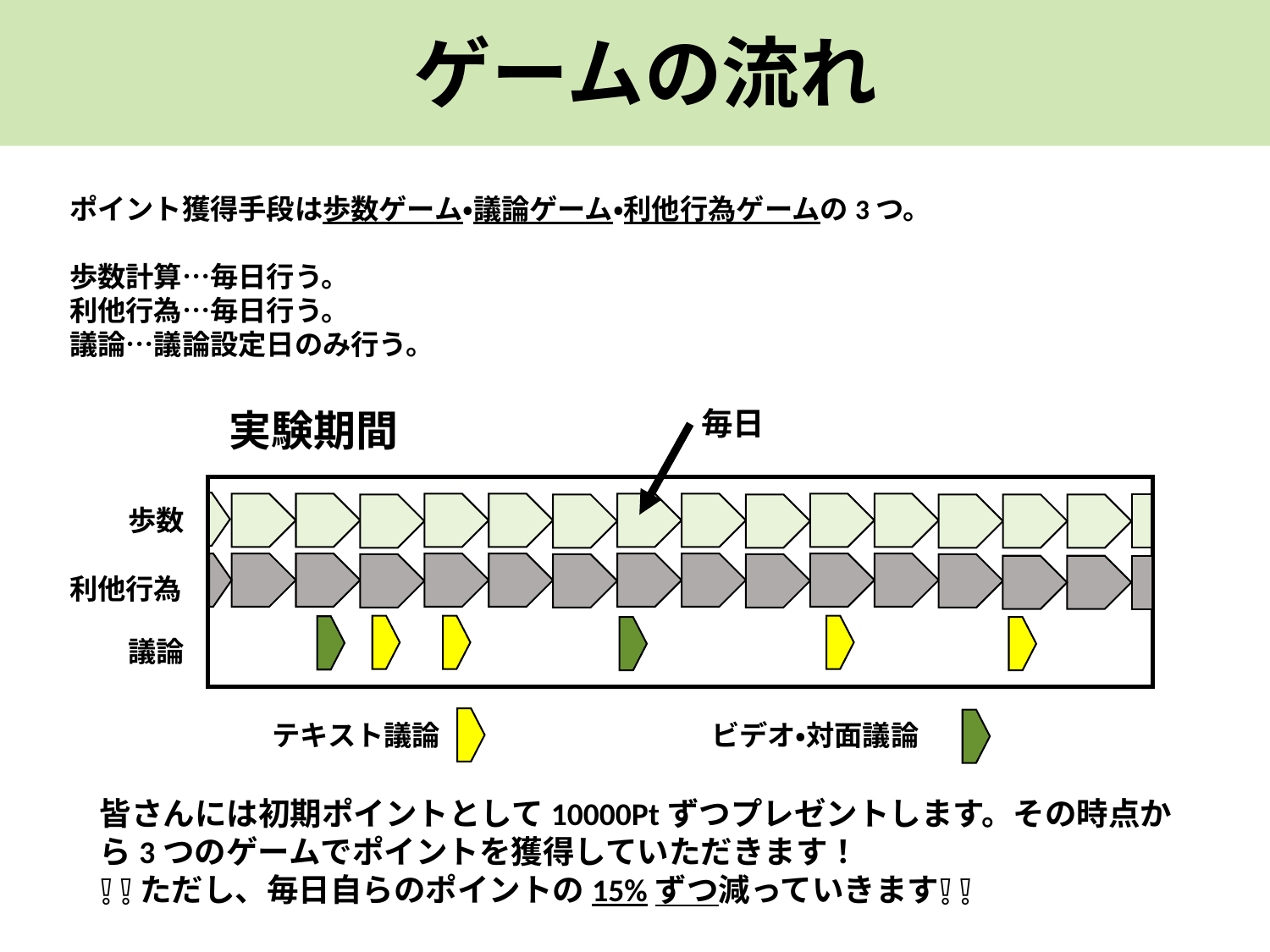

ゲームの流れ
ポイント獲得手段は歩数ゲーム・議論ゲーム・利他行為ゲームの3つ。

歩数計算…毎日行う。
利他行為…毎日行う。
議論…議論設定日のみ行う。
毎日
実験期間

歩数

利他行為

議論

テキスト議論
ビデオ・対面議論
皆さんには初期ポイントとして10000Ptずつプレゼントします。その時点から3つのゲームでポイントを獲得していただきます！
❕ ❕ただし、毎日自らのポイントの15%ずつ減っていきます❕ ❕